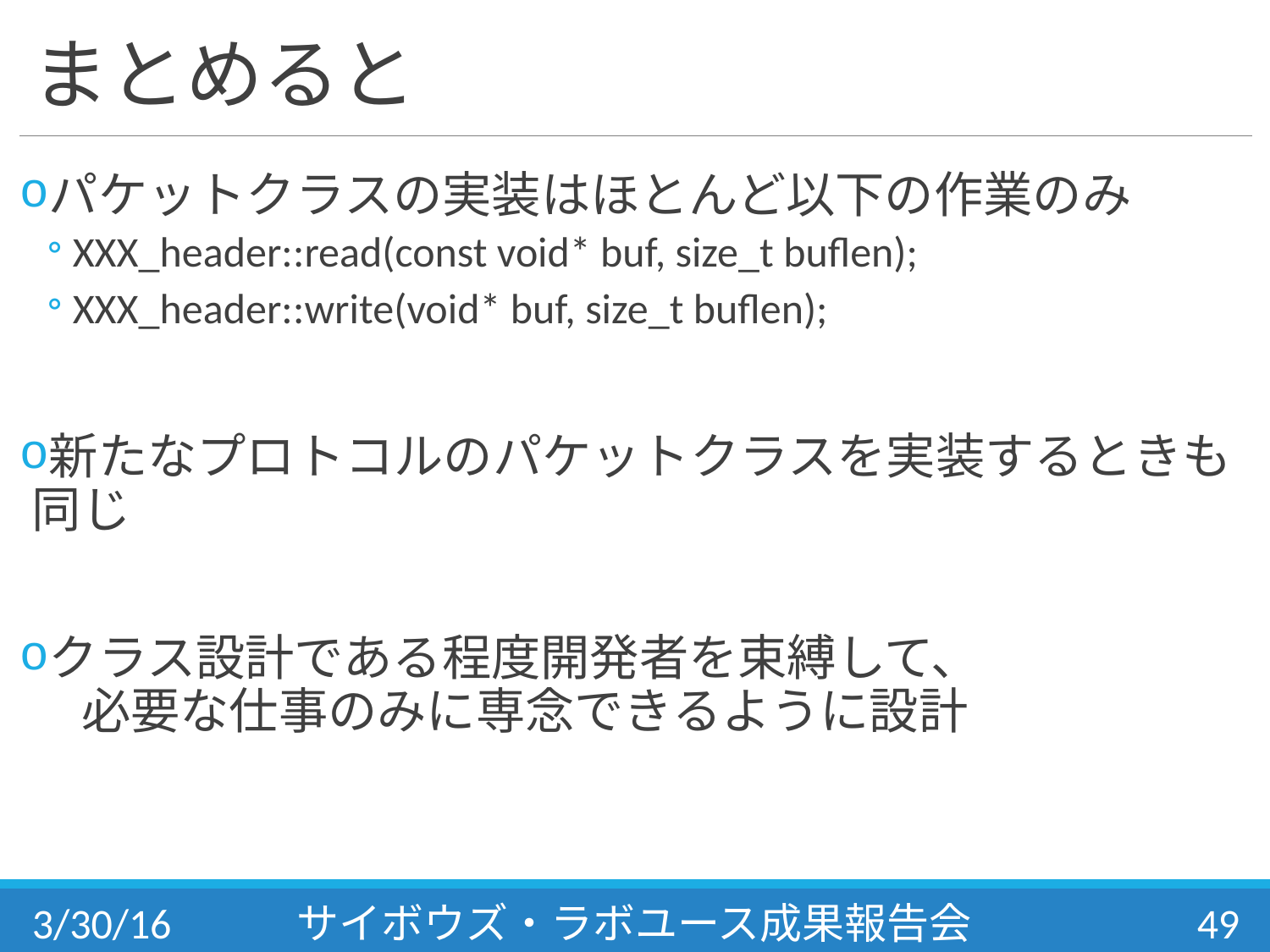

# まとめると
パケットクラスの実装はほとんど以下の作業のみ
XXX_header::read(const void* buf, size_t buflen);
XXX_header::write(void* buf, size_t buflen);

新たなプロトコルのパケットクラスを実装するときも同じ

クラス設計である程度開発者を束縛して、
　必要な仕事のみに専念できるように設計
3/30/16
サイボウズ・ラボユース成果報告会
49